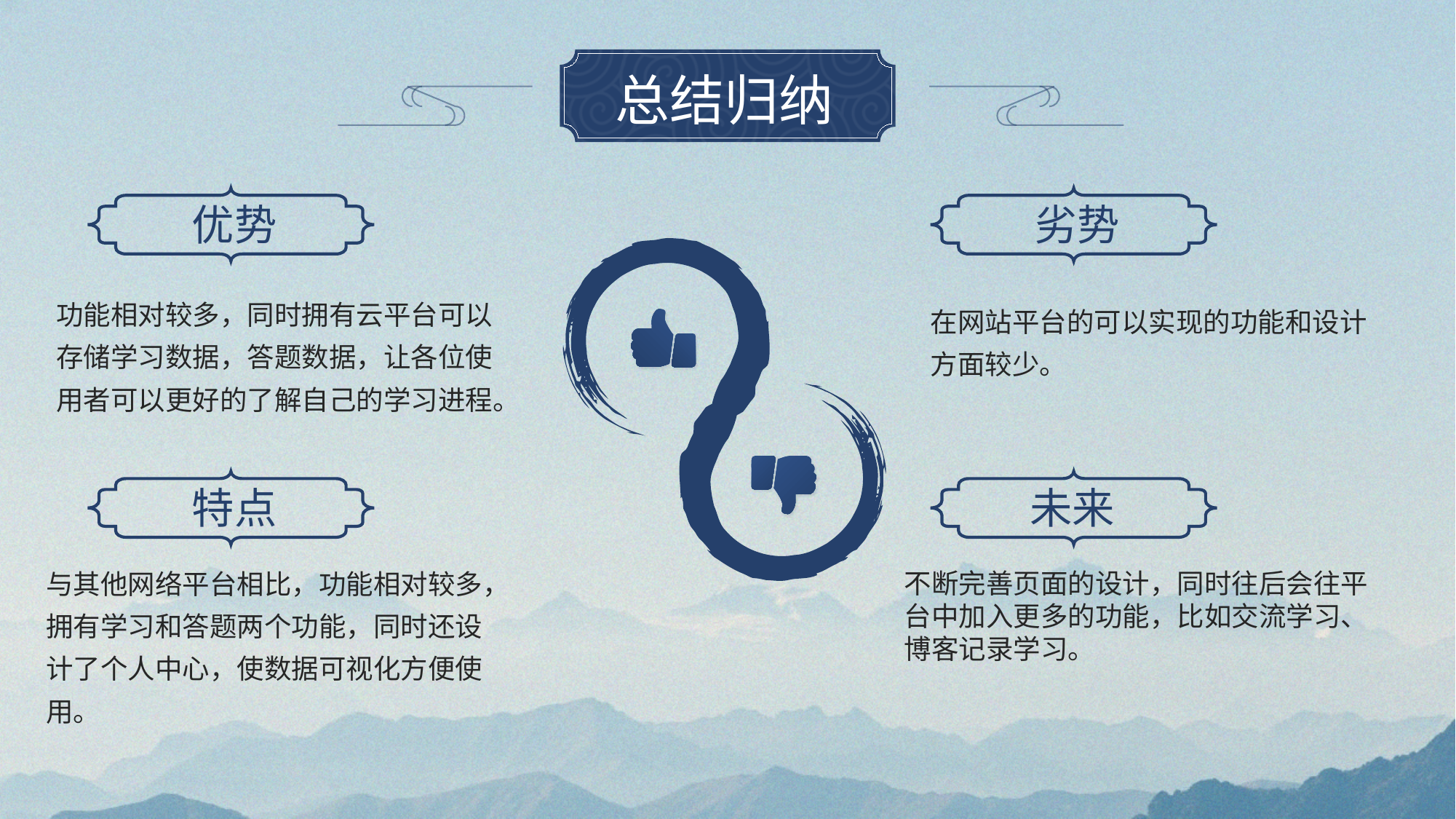

# 总结归纳

优势
劣势

功能相对较多，同时拥有云平台可以存储学习数据，答题数据，让各位使用者可以更好的了解自己的学习进程。
在网站平台的可以实现的功能和设计方面较少。

特点
未来
与其他网络平台相比，功能相对较多，拥有学习和答题两个功能，同时还设计了个人中心，使数据可视化方便使用。
不断完善页面的设计，同时往后会往平台中加入更多的功能，比如交流学习、博客记录学习。